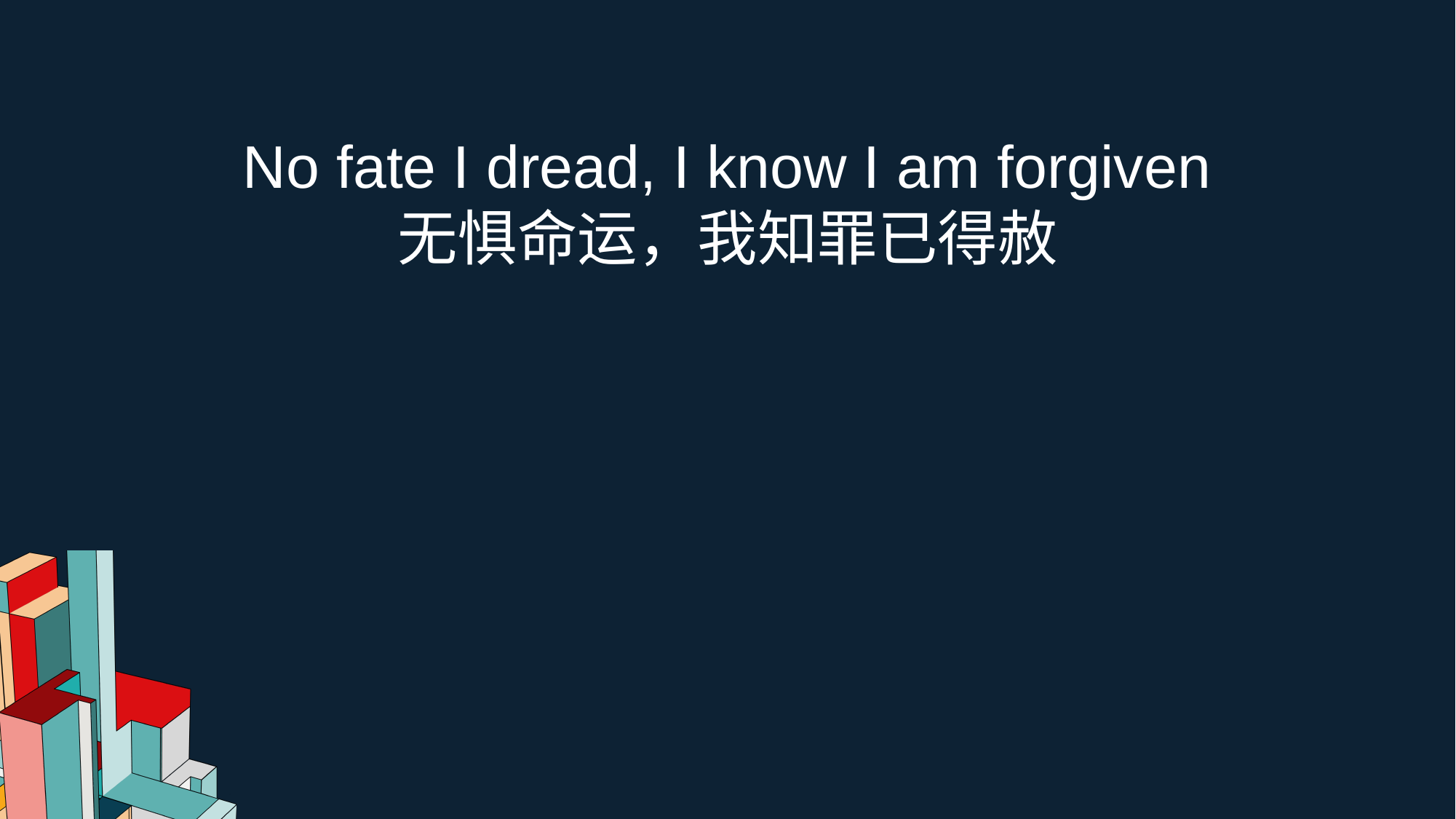

No fate I dread, I know I am forgiven
无惧命运，我知罪已得赦